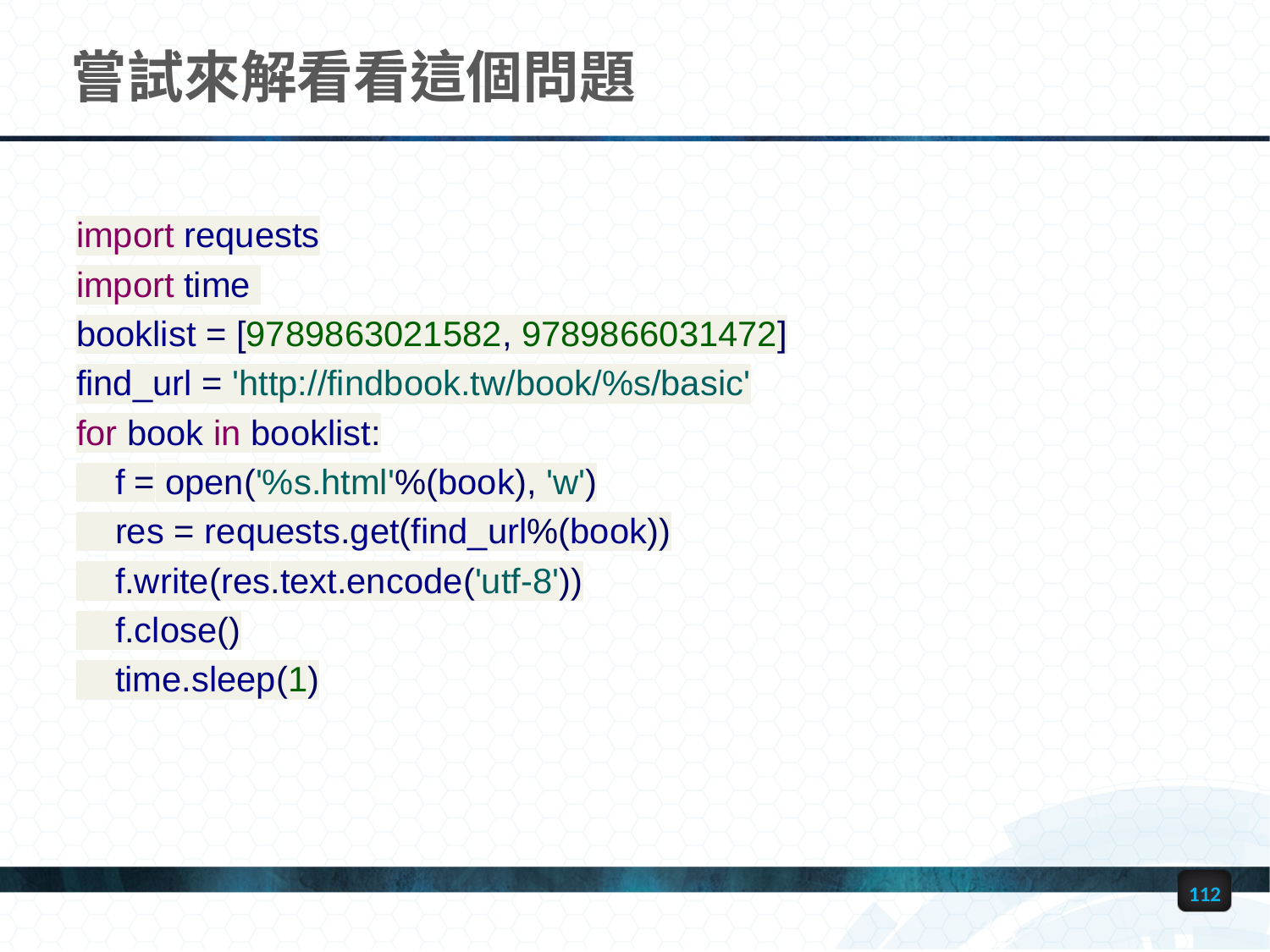

# 嘗試來解看看這個問題
import requests
import time
booklist = [9789863021582, 9789866031472]
find_url = 'http://findbook.tw/book/%s/basic'
for book in booklist:
    f = open('%s.html'%(book), 'w')
    res = requests.get(find_url%(book))
    f.write(res.text.encode('utf-8'))
    f.close()
    time.sleep(1)
112